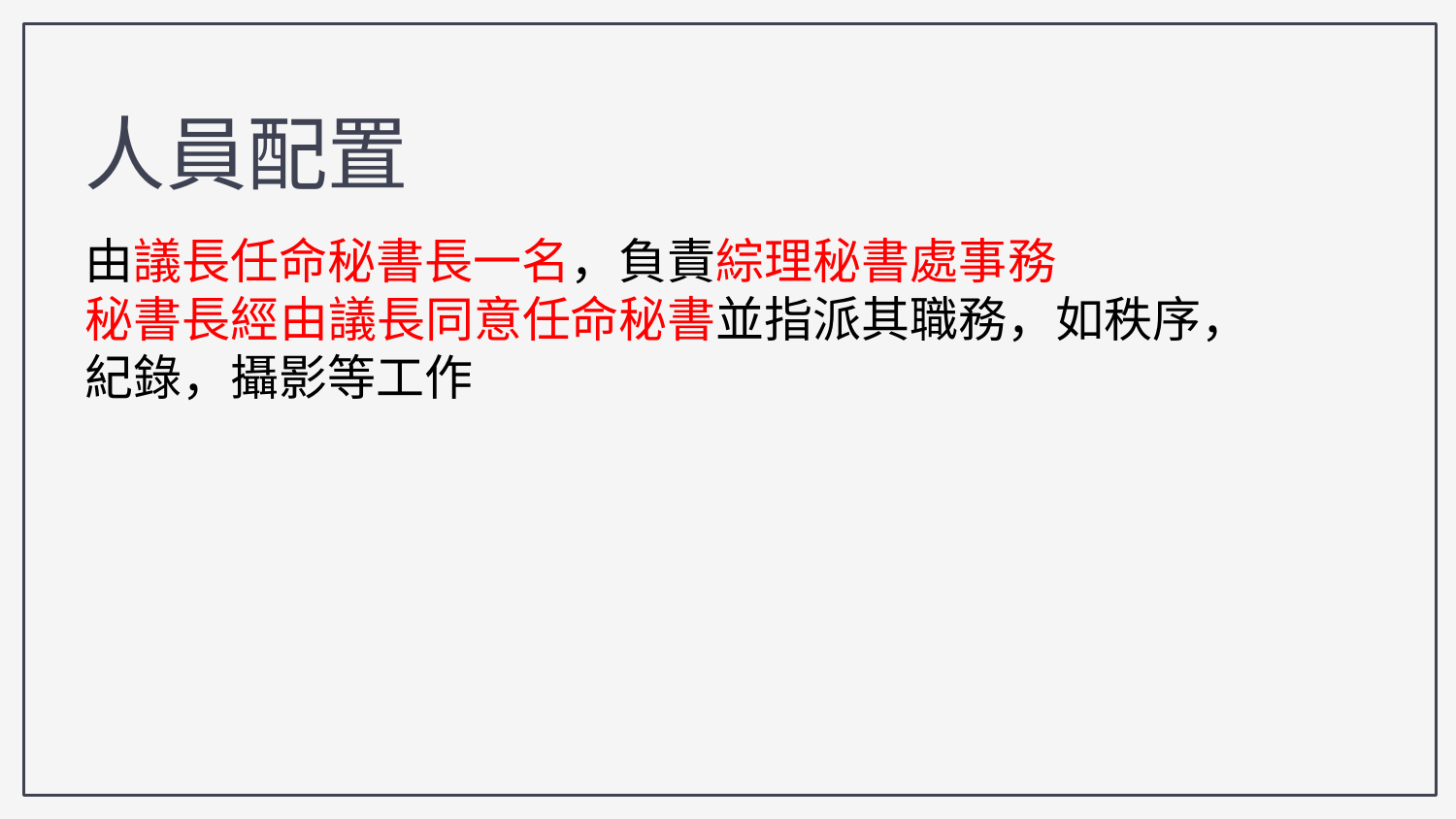

人員配置
由議長任命秘書長一名，負責綜理秘書處事務
秘書長經由議長同意任命秘書並指派其職務，如秩序，紀錄，攝影等工作